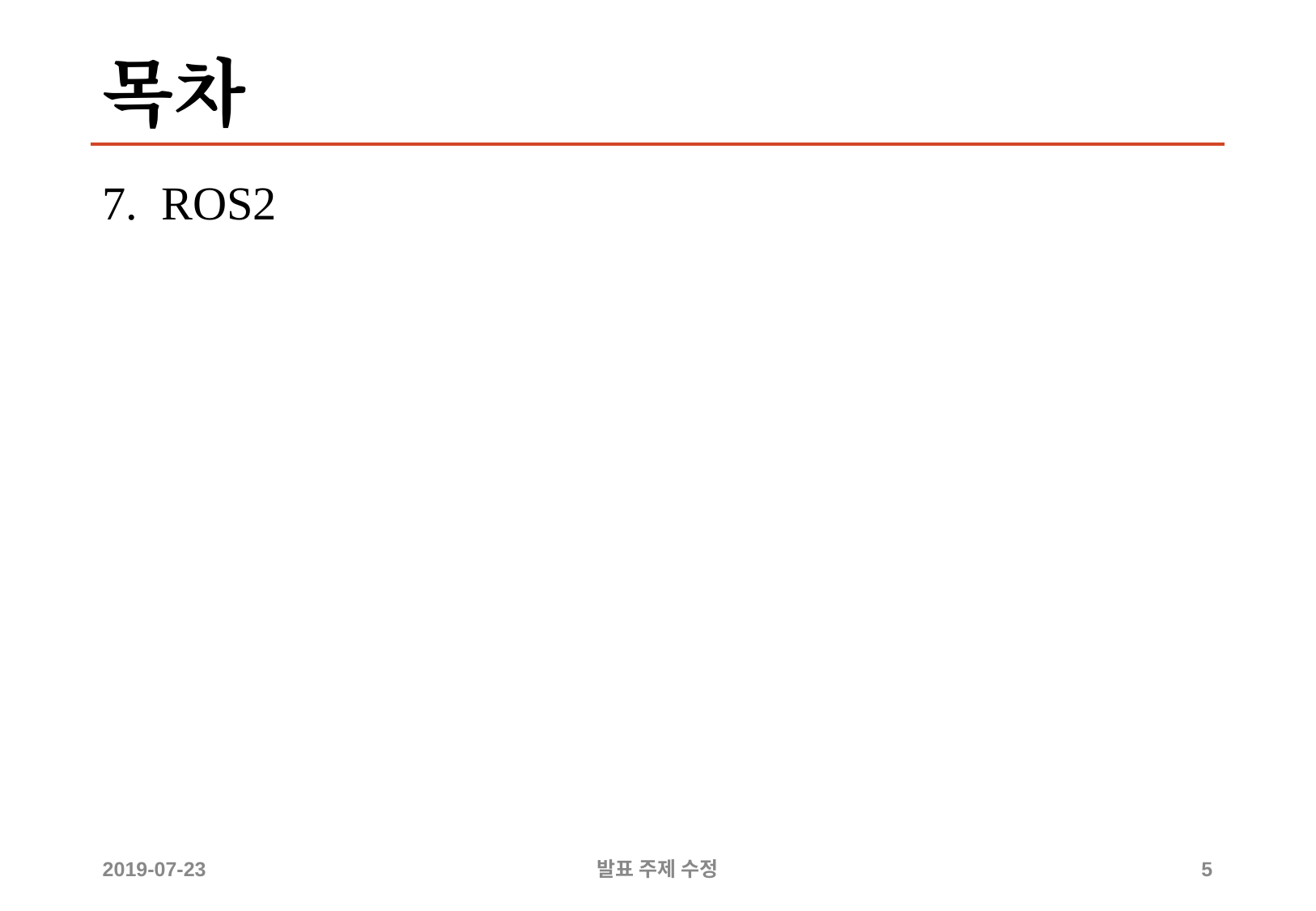

# 목차
7.  ROS2
2019-07-23
발표 주제 수정
5